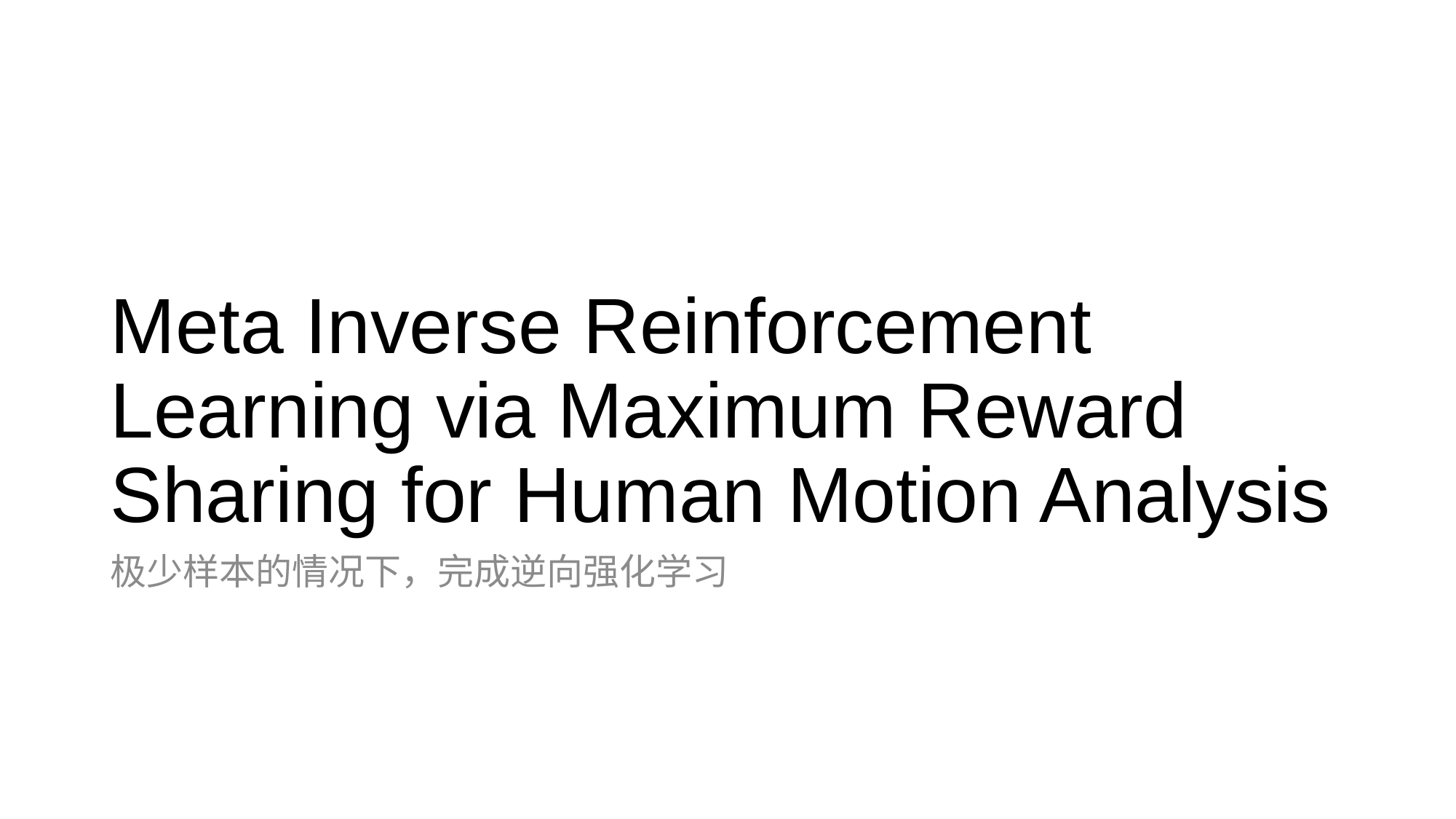

# Meta Inverse Reinforcement Learning via Maximum Reward Sharing for Human Motion Analysis
极少样本的情况下，完成逆向强化学习